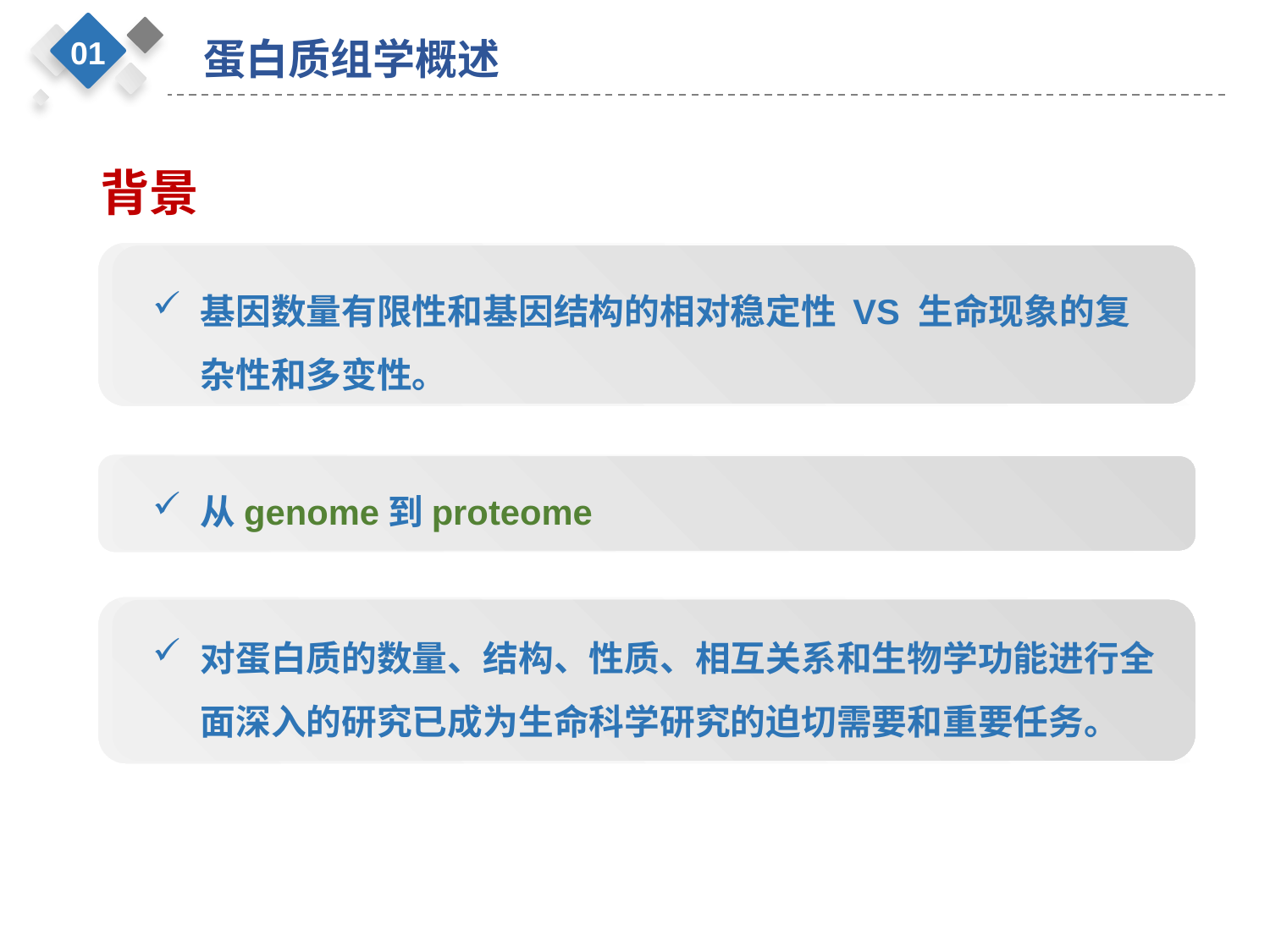

01

蛋白质组学概述

背景

基因数量有限性和基因结构的相对稳定性 VS 生命现象的复杂性和多变性。

从genome到proteome

对蛋白质的数量、结构、性质、相互关系和生物学功能进行全面深入的研究已成为生命科学研究的迫切需要和重要任务。